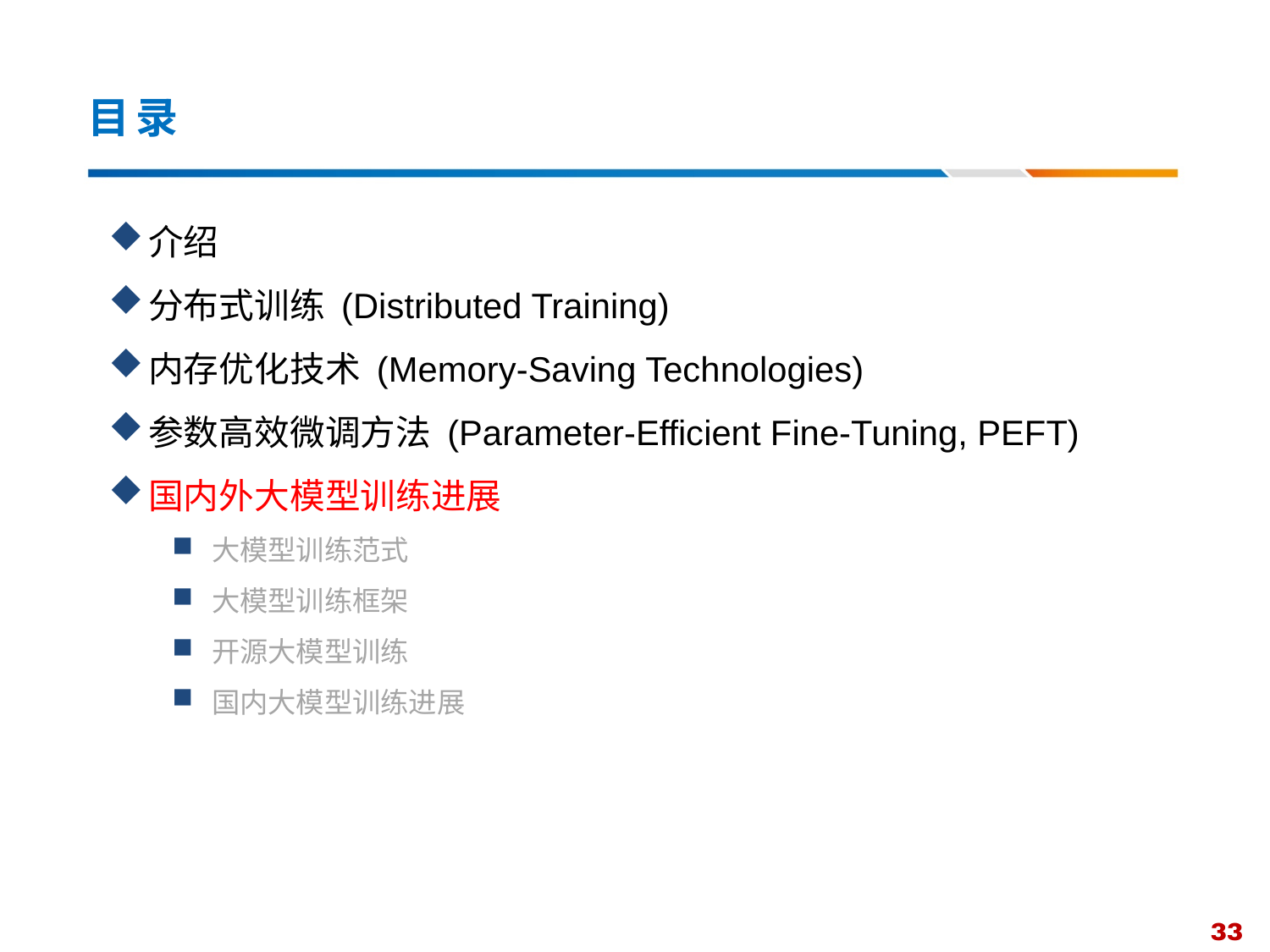

# 目录
介绍
分布式训练 (Distributed Training)
内存优化技术 (Memory-Saving Technologies)
参数高效微调方法 (Parameter-Efficient Fine-Tuning, PEFT)
国内外大模型训练进展
大模型训练范式
大模型训练框架
开源大模型训练
国内大模型训练进展

33